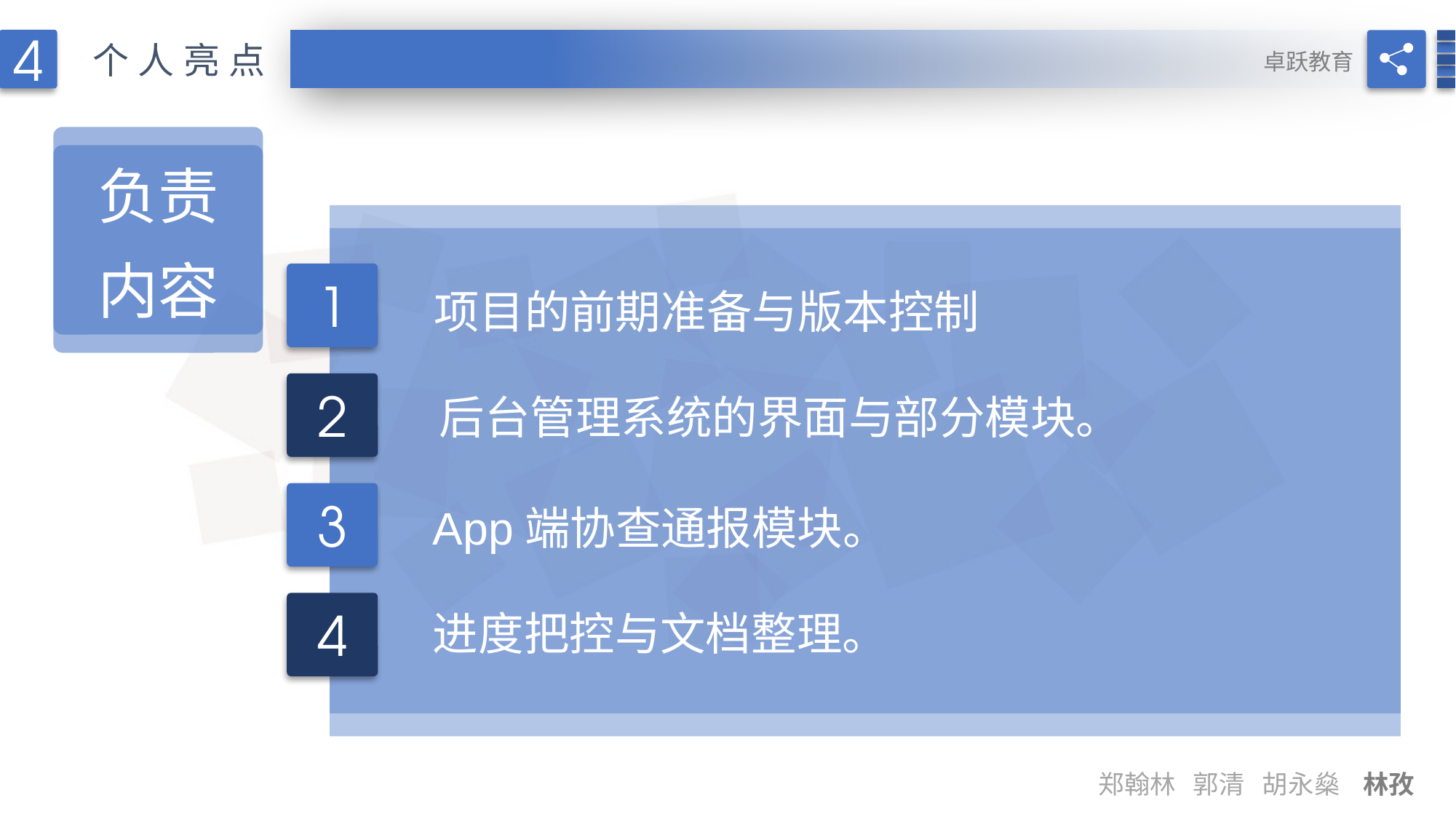

4

个人亮点
卓跃教育
负责
内容

项目的前期准备与版本控制
1
后台管理系统的界面与部分模块。
2
App端协查通报模块。
3
进度把控与文档整理。
4
郑翰林   郭清   胡永燊    林孜